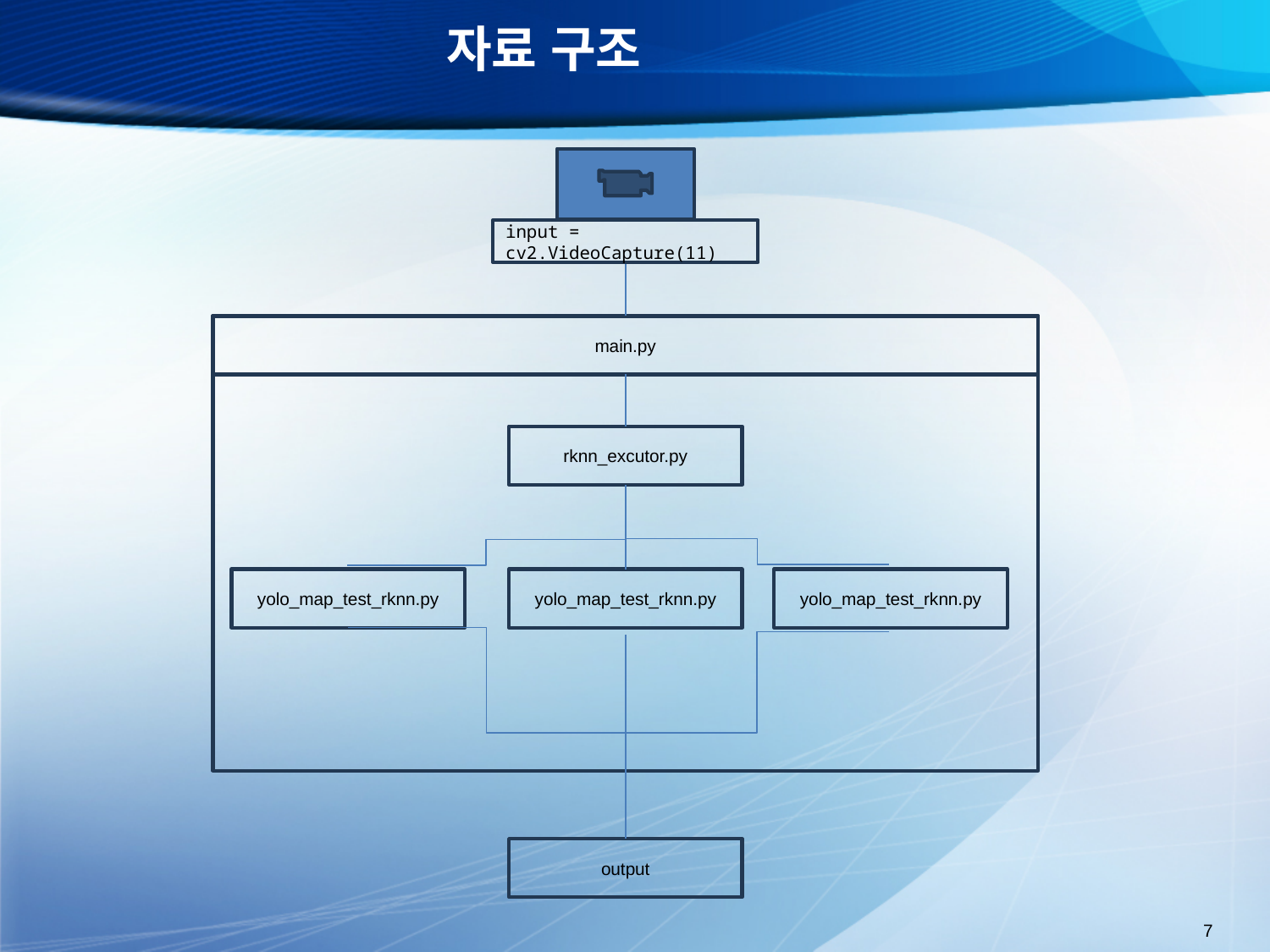

# 자료 구조

main.py

rknn_excutor.py
yolo_map_test_rknn.py
yolo_map_test_rknn.py
yolo_map_test_rknn.py
output
input = cv2.VideoCapture(11)